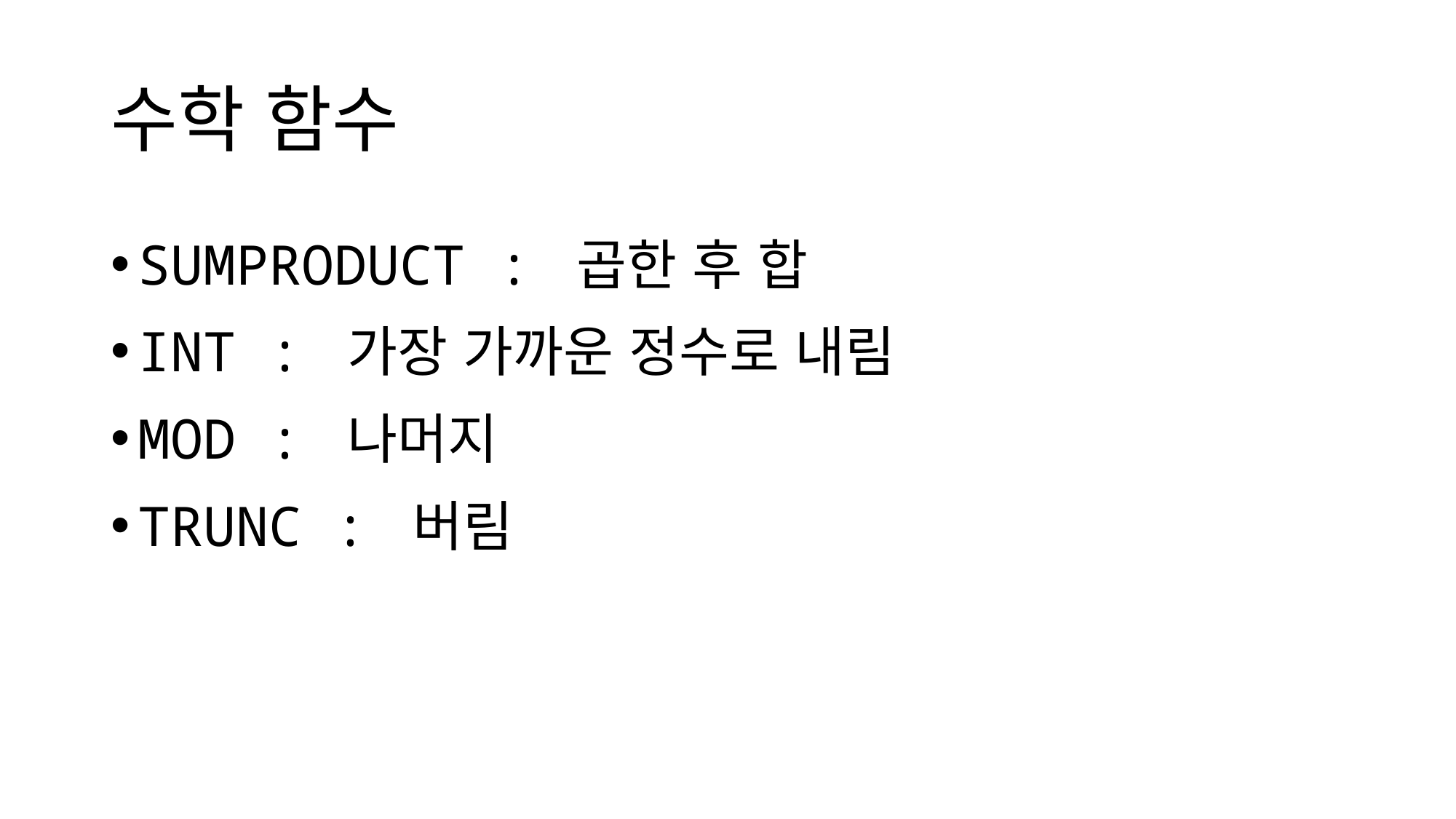

# 수학 함수
SUMPRODUCT : 곱한 후 합
INT : 가장 가까운 정수로 내림
MOD : 나머지
TRUNC : 버림